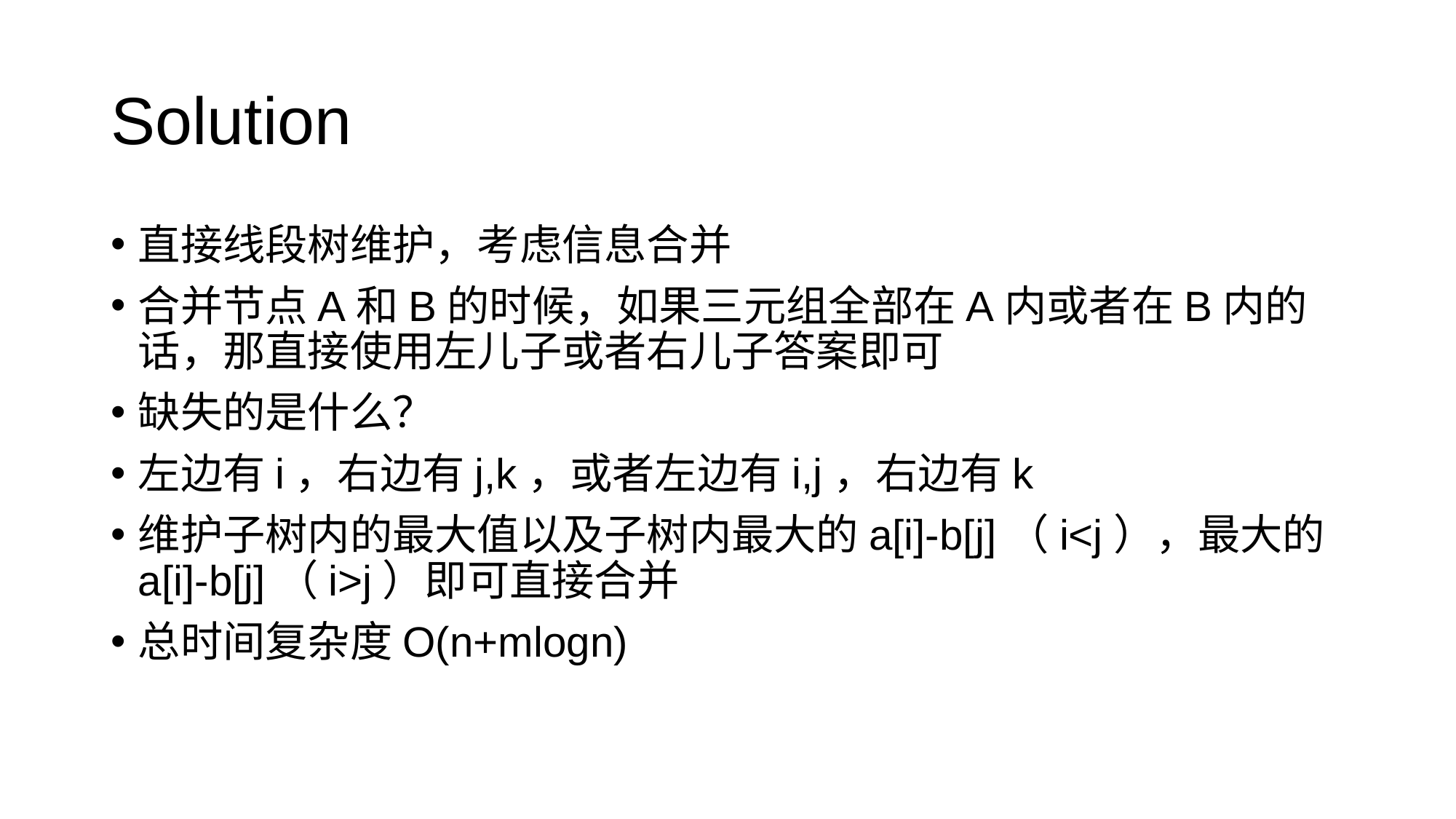

# Solution
直接线段树维护，考虑信息合并
合并节点A和B的时候，如果三元组全部在A内或者在B内的话，那直接使用左儿子或者右儿子答案即可
缺失的是什么？
左边有i，右边有j,k，或者左边有i,j，右边有k
维护子树内的最大值以及子树内最大的a[i]-b[j]（i<j），最大的a[i]-b[j]（i>j）即可直接合并
总时间复杂度O(n+mlogn)